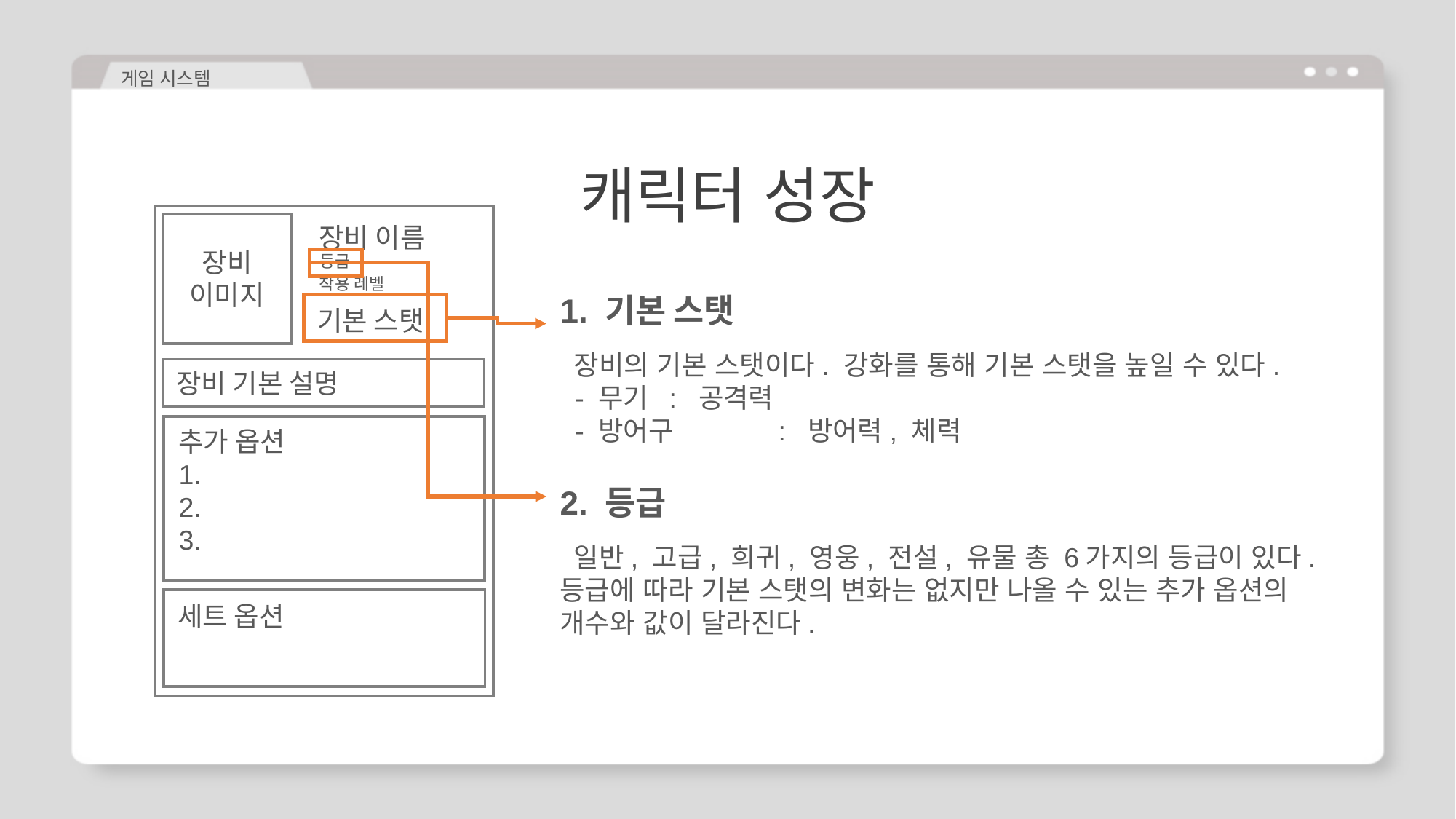

게임 시스템
캐릭터 성장

장비 이름

장비
이미지
등급
착용 레벨
기본 스탯
장비 기본 설명

추가 옵션
1.
2.
3.

세트 옵션

1. 기본 스탯

 장비의 기본 스탯이다. 강화를 통해 기본 스탯을 높일 수 있다.
  - 무기	:  공격력
  - 방어구	:  방어력, 체력

2. 등급

 일반, 고급, 희귀, 영웅, 전설, 유물 총 6가지의 등급이 있다.
등급에 따라 기본 스탯의 변화는 없지만 나올 수 있는 추가 옵션의 개수와 값이 달라진다.